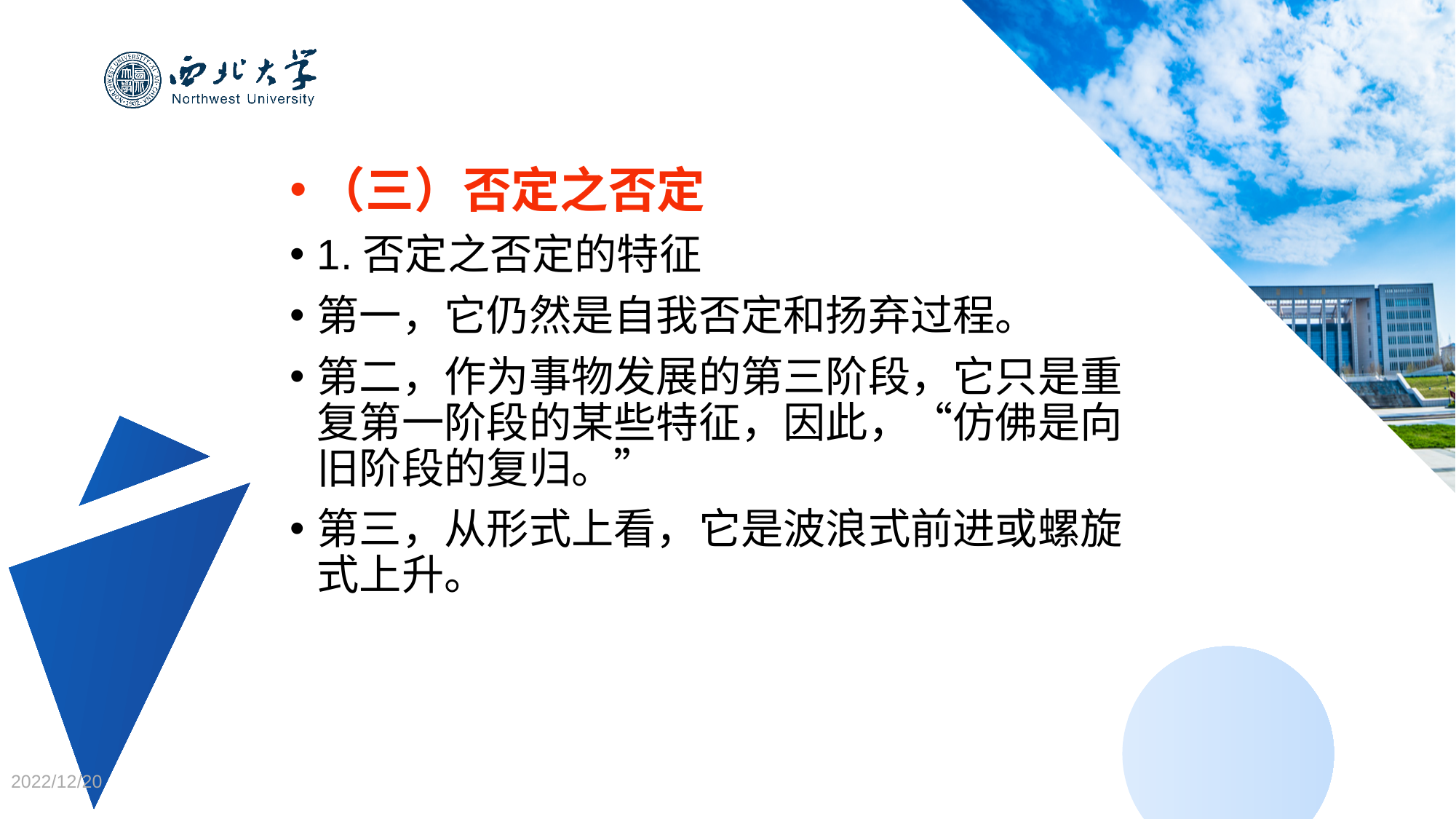

（三）否定之否定
1.否定之否定的特征
第一，它仍然是自我否定和扬弃过程。
第二，作为事物发展的第三阶段，它只是重复第一阶段的某些特征，因此，“仿佛是向旧阶段的复归。”
第三，从形式上看，它是波浪式前进或螺旋式上升。
2022/12/20